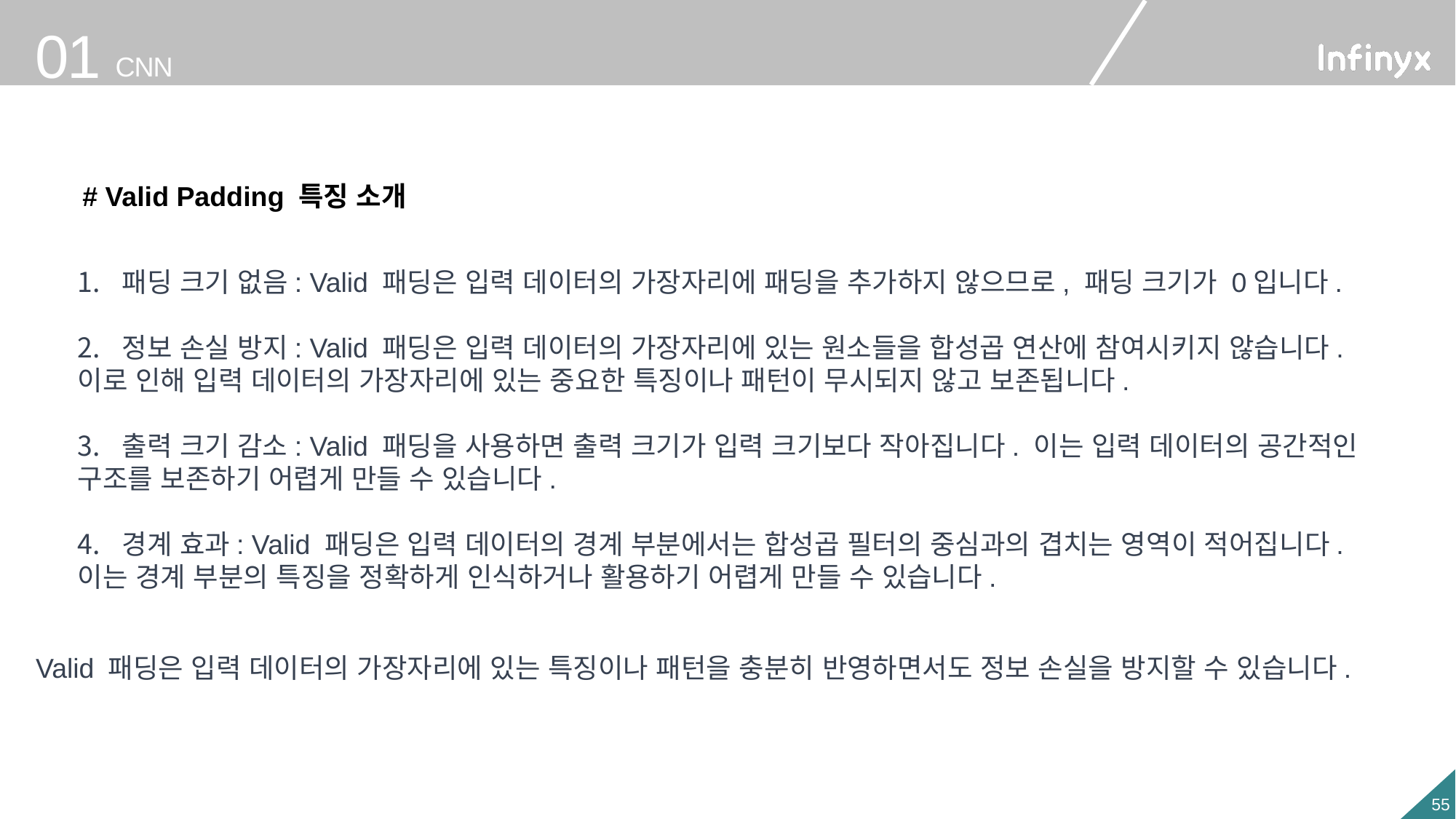

# Valid Padding 특징 소개
  패딩 크기 없음: Valid 패딩은 입력 데이터의 가장자리에 패딩을 추가하지 않으므로, 패딩 크기가 0입니다.

  정보 손실 방지: Valid 패딩은 입력 데이터의 가장자리에 있는 원소들을 합성곱 연산에 참여시키지 않습니다. 이로 인해 입력 데이터의 가장자리에 있는 중요한 특징이나 패턴이 무시되지 않고 보존됩니다.

  출력 크기 감소: Valid 패딩을 사용하면 출력 크기가 입력 크기보다 작아집니다. 이는 입력 데이터의 공간적인 구조를 보존하기 어렵게 만들 수 있습니다.

  경계 효과: Valid 패딩은 입력 데이터의 경계 부분에서는 합성곱 필터의 중심과의 겹치는 영역이 적어집니다. 이는 경계 부분의 특징을 정확하게 인식하거나 활용하기 어렵게 만들 수 있습니다.
Valid 패딩은 입력 데이터의 가장자리에 있는 특징이나 패턴을 충분히 반영하면서도 정보 손실을 방지할 수 있습니다.